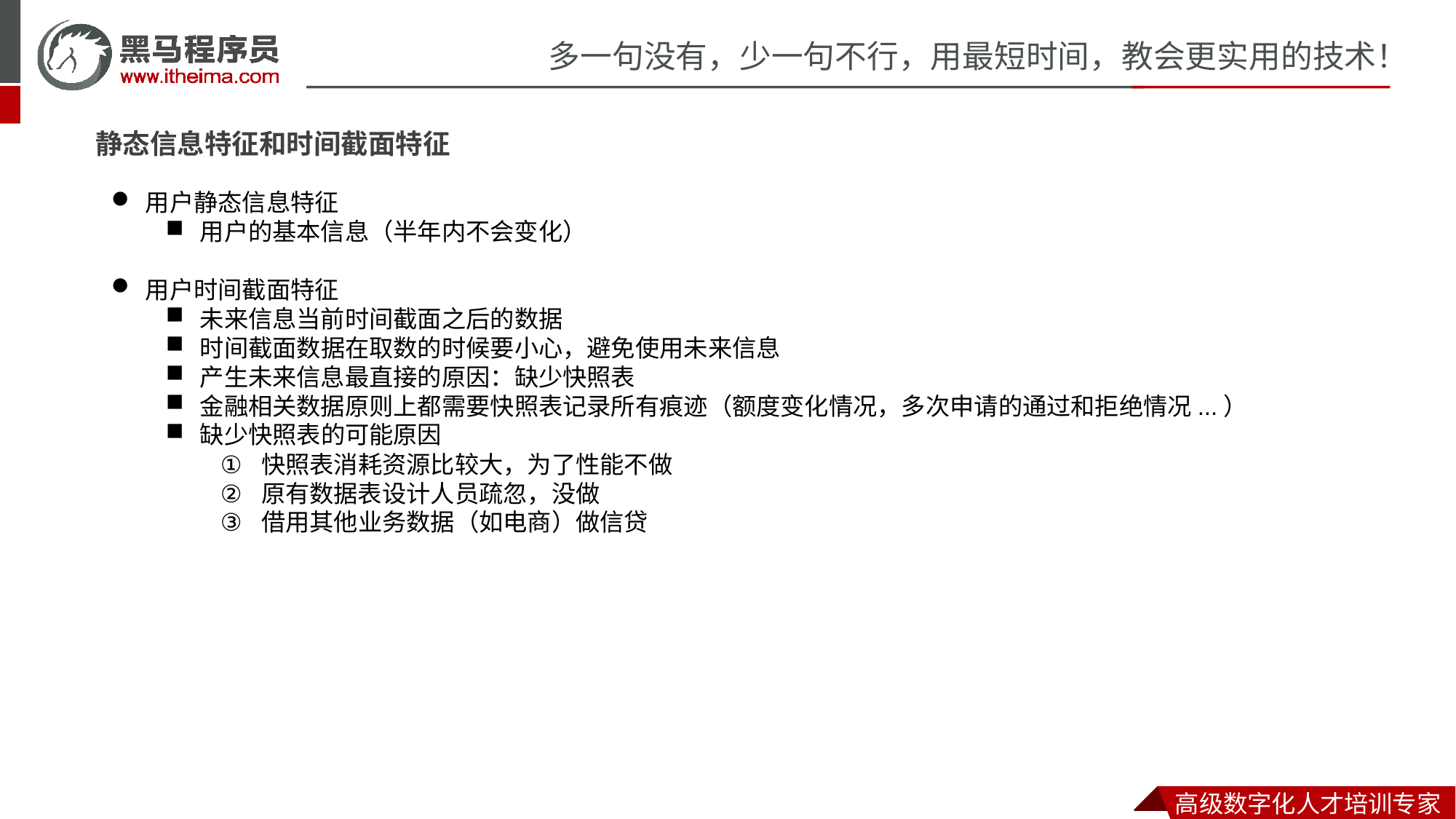

静态信息特征和时间截面特征
用户静态信息特征
用户的基本信息（半年内不会变化）

用户时间截面特征
未来信息当前时间截面之后的数据
时间截面数据在取数的时候要小心，避免使用未来信息
产生未来信息最直接的原因：缺少快照表
金融相关数据原则上都需要快照表记录所有痕迹（额度变化情况，多次申请的通过和拒绝情况...）
缺少快照表的可能原因
快照表消耗资源比较大，为了性能不做
原有数据表设计人员疏忽，没做
借用其他业务数据（如电商）做信贷